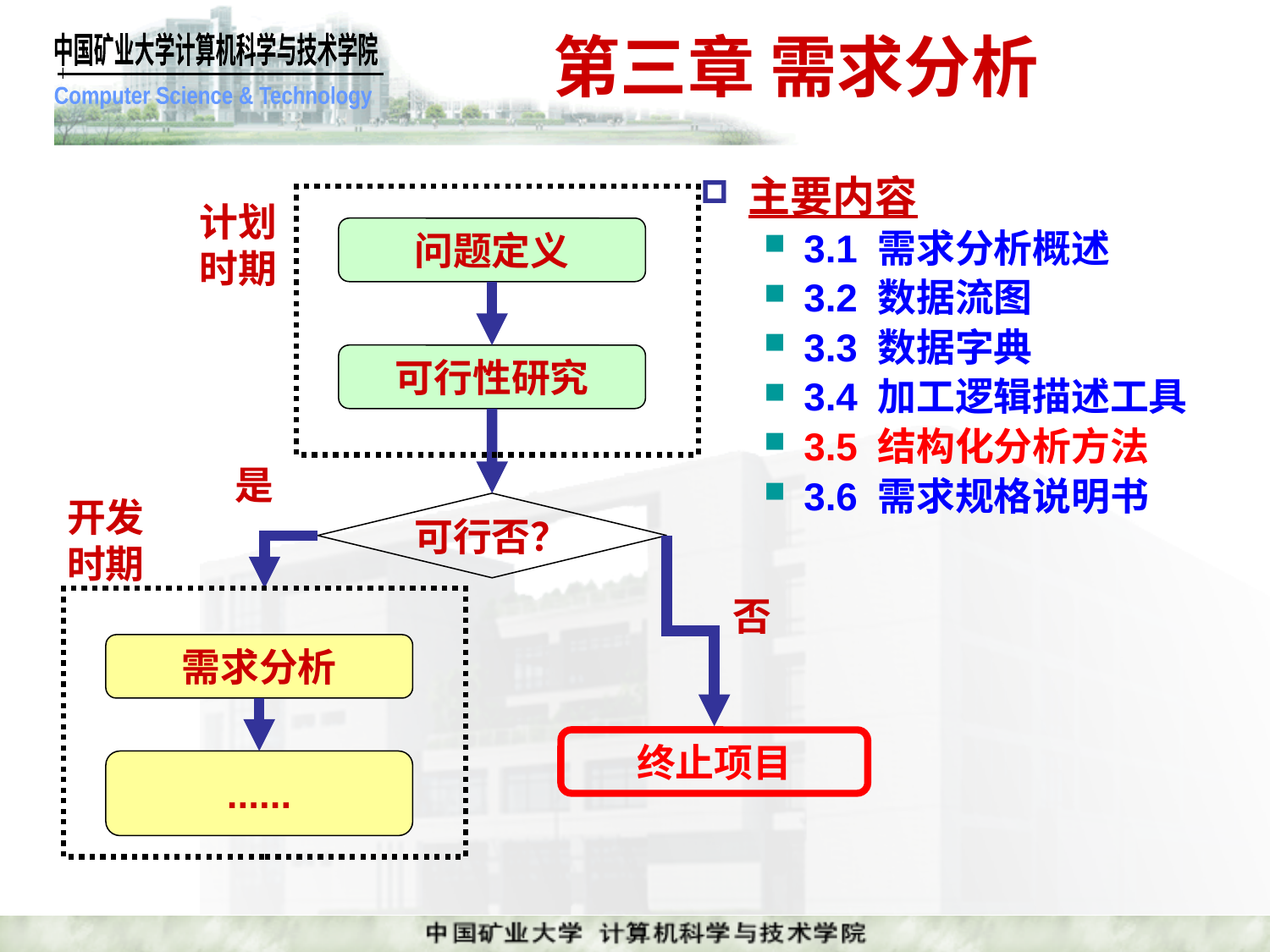

# 第三章 需求分析
主要内容
3.1 需求分析概述
3.2 数据流图
3.3 数据字典
3.4 加工逻辑描述工具
3.5 结构化分析方法
3.6 需求规格说明书
计划
时期

问题定义
可行性研究
是
开发
时期

可行否？
否
需求分析
终止项目
......
2